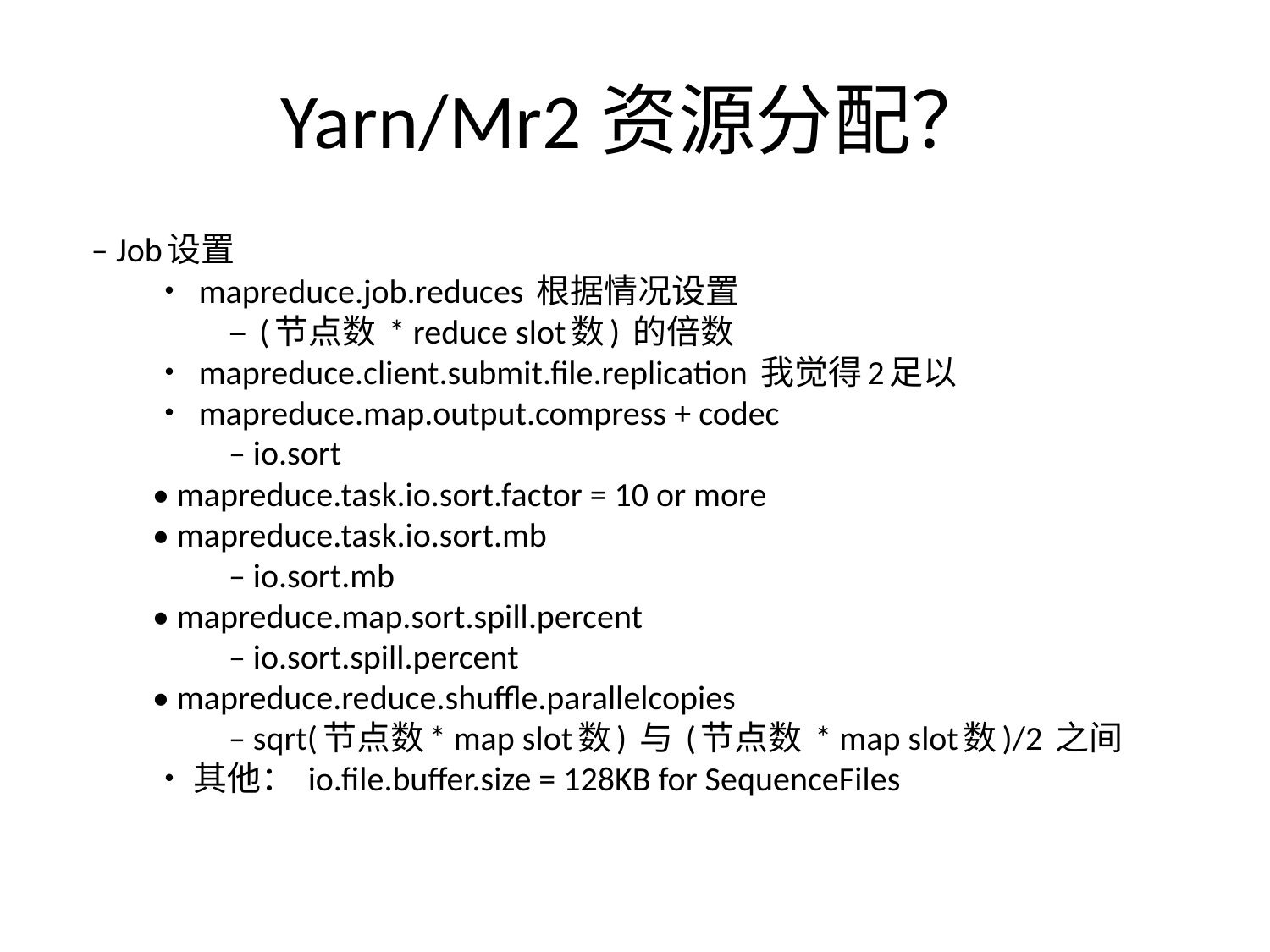

# Yarn/Mr2资源分配？
  – Job设置
 	• mapreduce.job.reduces 根据情况设置
		– (节点数 * reduce slot数) 的倍数
 	• mapreduce.client.submit.file.replication 我觉得2足以
 	• mapreduce.map.output.compress + codec
		– io.sort
 	• mapreduce.task.io.sort.factor = 10 or more
 	• mapreduce.task.io.sort.mb
		– io.sort.mb
 	• mapreduce.map.sort.spill.percent
		– io.sort.spill.percent
 	• mapreduce.reduce.shuffle.parallelcopies
		– sqrt(节点数* map slot数) 与 (节点数 * map slot数)/2 之间
 	• 其他： io.file.buffer.size = 128KB for SequenceFiles